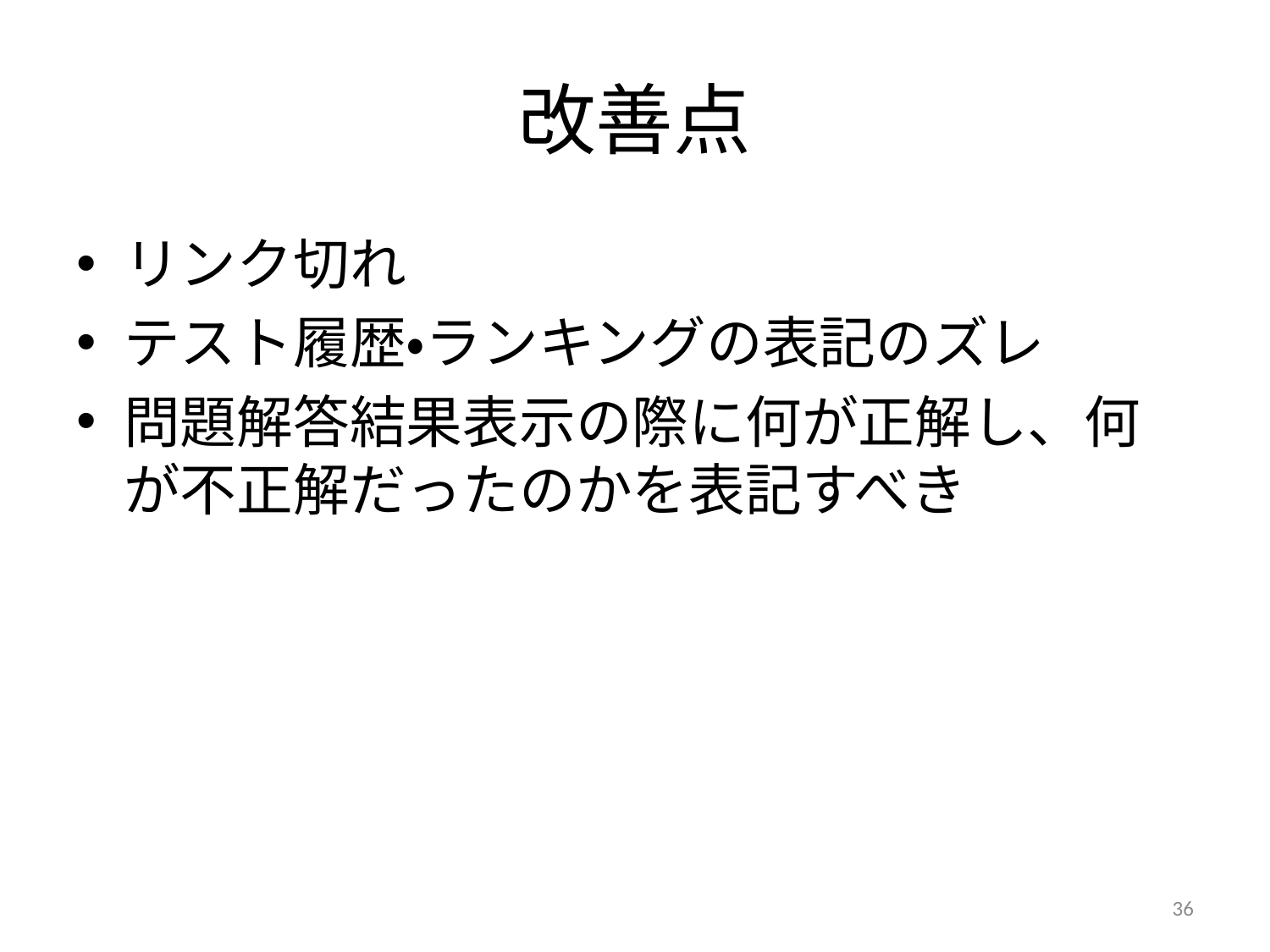

# 改善点
リンク切れ
テスト履歴・ランキングの表記のズレ
問題解答結果表示の際に何が正解し、何が不正解だったのかを表記すべき

36